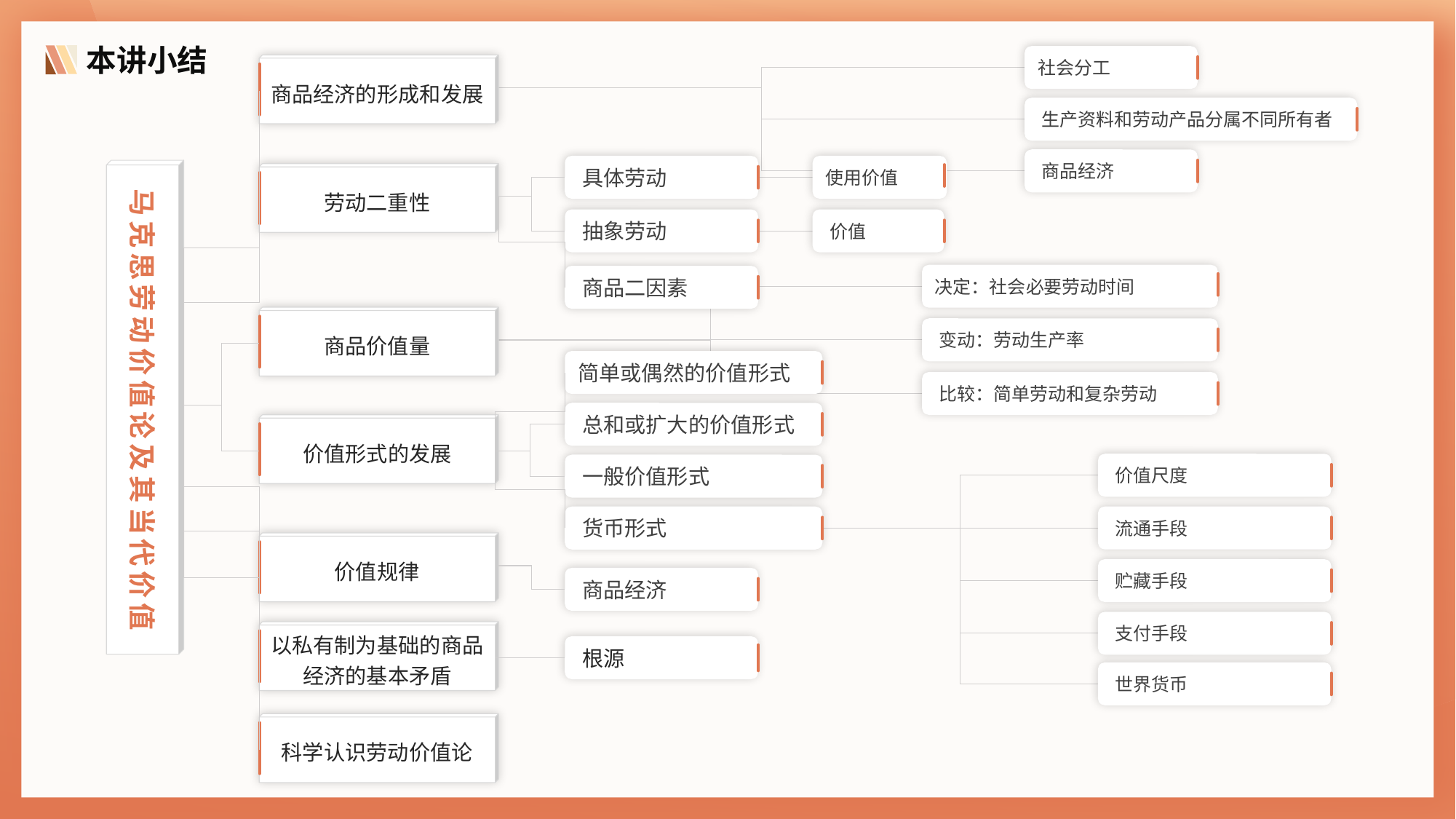

本讲小结

社会分工
商品经济的形成和发展
生产资料和劳动产品分属不同所有者
商品经济
具体劳动
使用价值
马克思劳动价值论及其当代价值
劳动二重性
抽象劳动
价值
决定：社会必要劳动时间
商品二因素
商品价值量
变动：劳动生产率
简单或偶然的价值形式
比较：简单劳动和复杂劳动
总和或扩大的价值形式
价值形式的发展
价值尺度
一般价值形式
流通手段
货币形式
价值规律
贮藏手段
商品经济
支付手段
以私有制为基础的商品经济的基本矛盾
根源
世界货币
科学认识劳动价值论